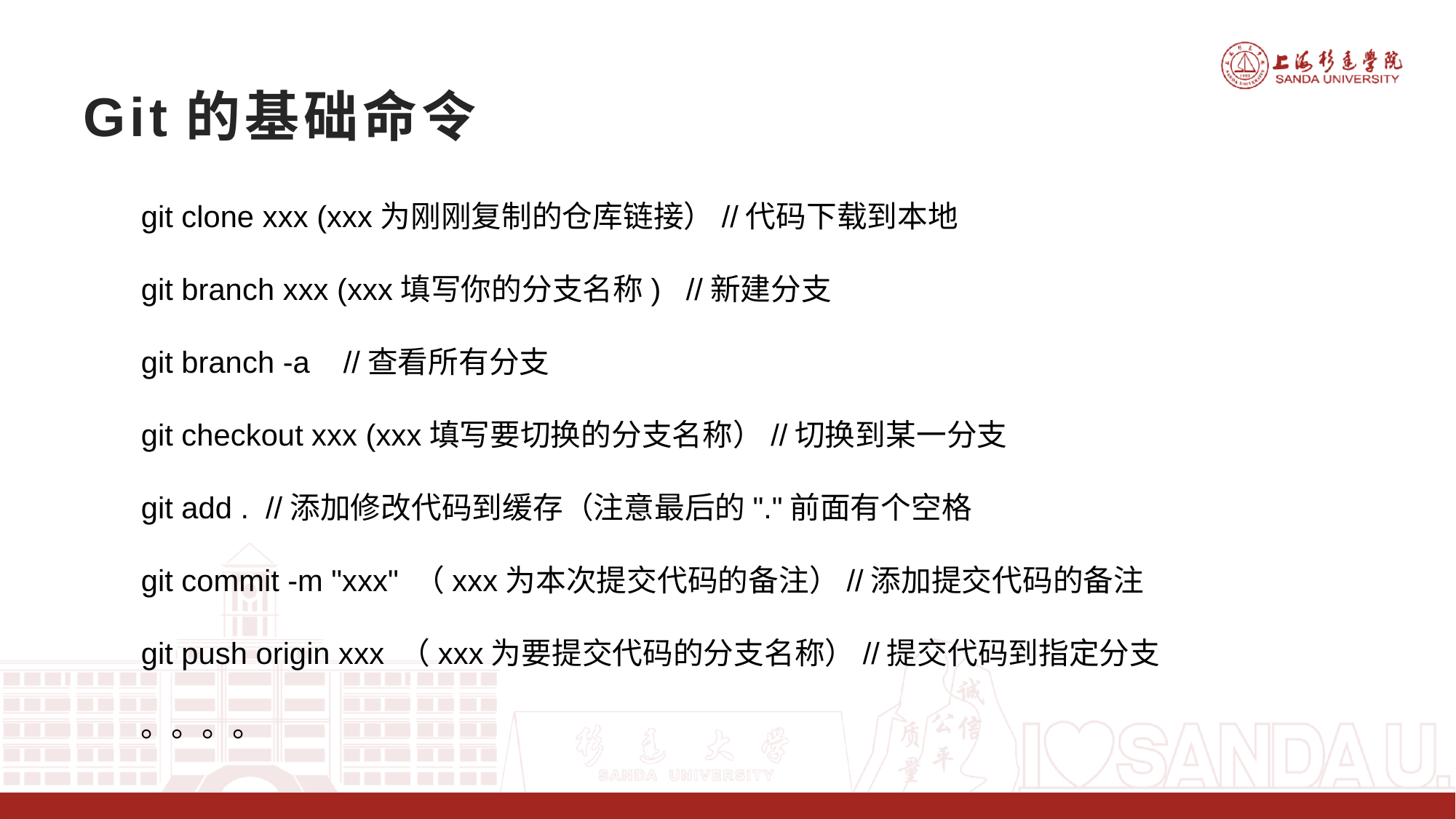

# Git的基础命令
git clone xxx (xxx为刚刚复制的仓库链接）//代码下载到本地

git branch xxx (xxx填写你的分支名称)   //新建分支

git branch -a    //查看所有分支

git checkout xxx (xxx填写要切换的分支名称）//切换到某一分支
git add .  //添加修改代码到缓存（注意最后的"."前面有个空格

git commit -m "xxx" （xxx为本次提交代码的备注）//添加提交代码的备注

git push origin xxx （xxx为要提交代码的分支名称）//提交代码到指定分支

。。。。